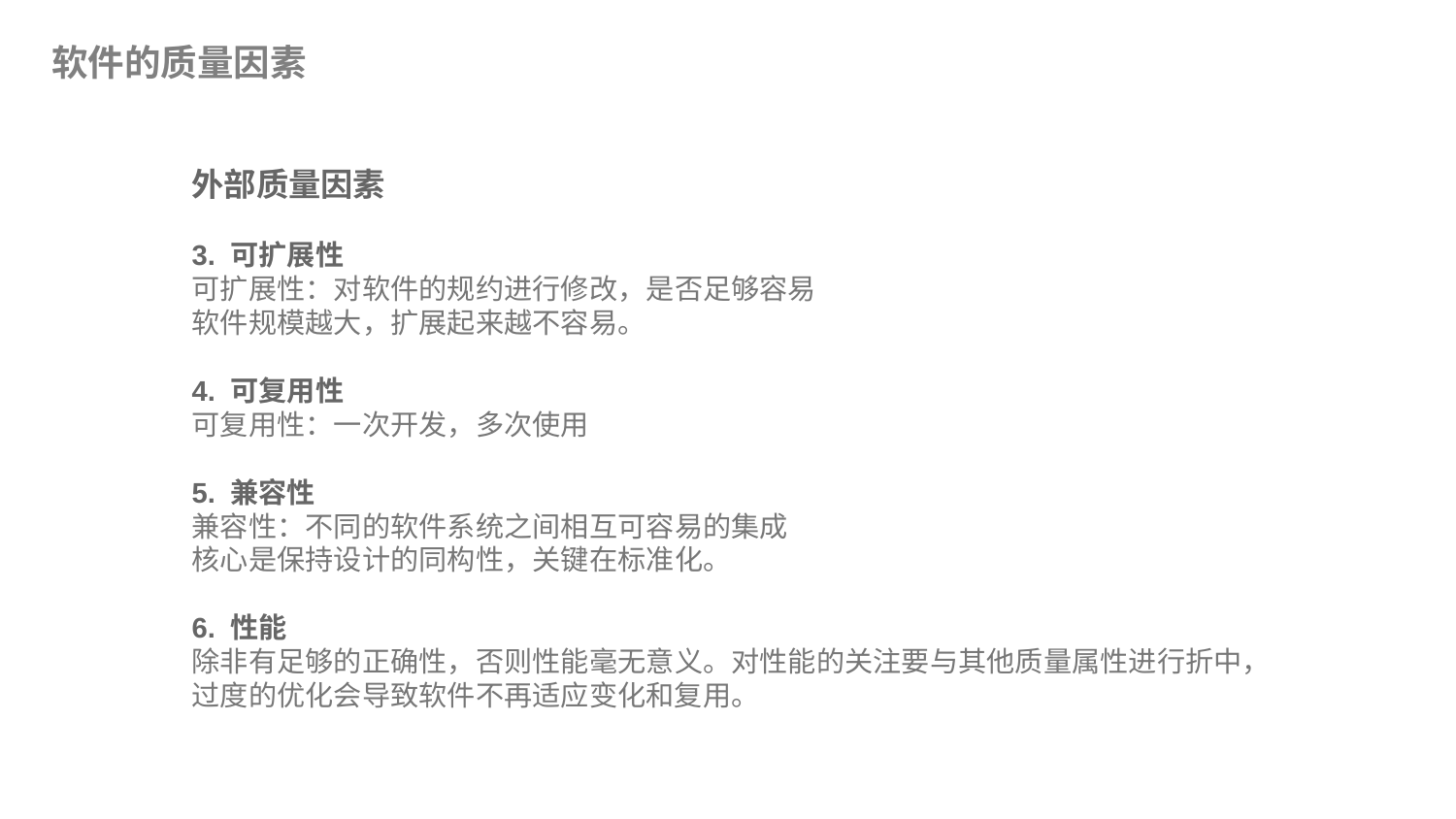

软件的质量因素
外部质量因素

3. 可扩展性
可扩展性：对软件的规约进行修改，是否足够容易
软件规模越大，扩展起来越不容易。

4. 可复用性
可复用性：一次开发，多次使用

5. 兼容性
兼容性：不同的软件系统之间相互可容易的集成
核心是保持设计的同构性，关键在标准化。

6. 性能
除非有足够的正确性，否则性能毫无意义。对性能的关注要与其他质量属性进行折中，过度的优化会导致软件不再适应变化和复用。